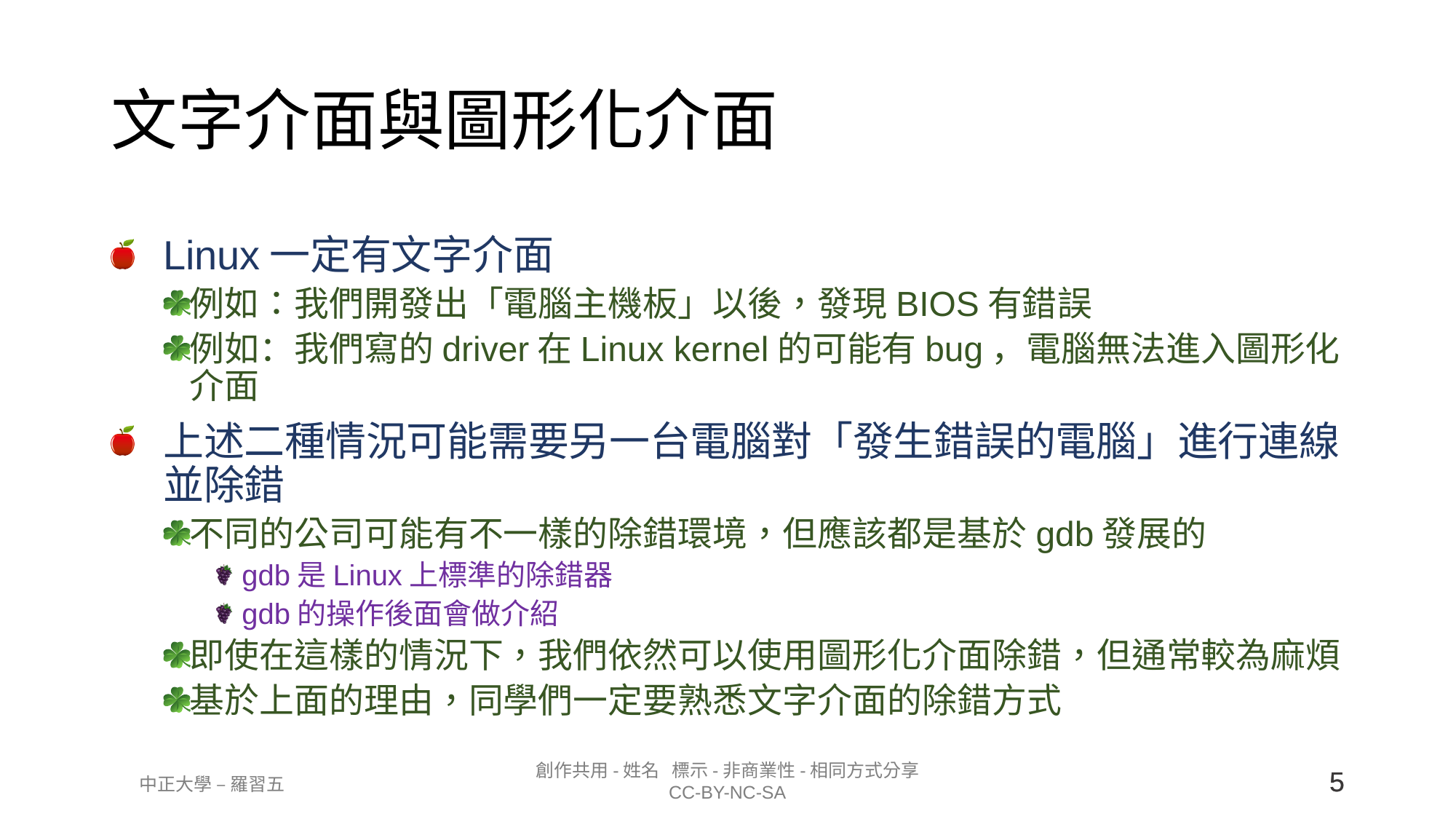

# 文字介面與圖形化介面
Linux一定有文字介面
例如：我們開發出「電腦主機板」以後，發現BIOS有錯誤
例如：我們寫的driver在Linux kernel的可能有bug，電腦無法進入圖形化介面
上述二種情況可能需要另一台電腦對「發生錯誤的電腦」進行連線並除錯
不同的公司可能有不一樣的除錯環境，但應該都是基於gdb發展的
gdb是Linux上標準的除錯器
gdb的操作後面會做介紹
即使在這樣的情況下，我們依然可以使用圖形化介面除錯，但通常較為麻煩
基於上面的理由，同學們一定要熟悉文字介面的除錯方式